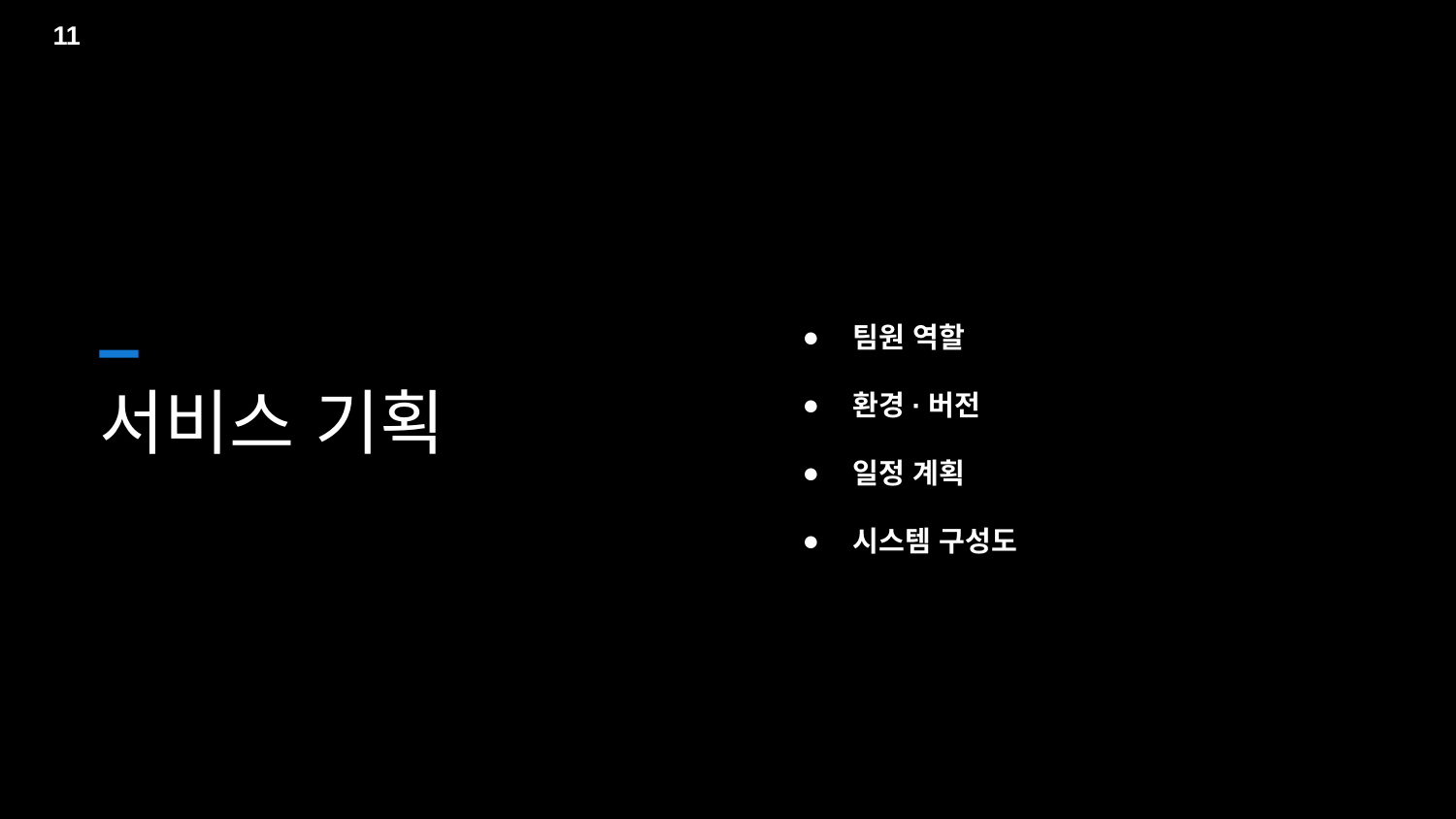

11
팀원 역할
환경·버전
일정 계획
시스템 구성도

서비스 기획